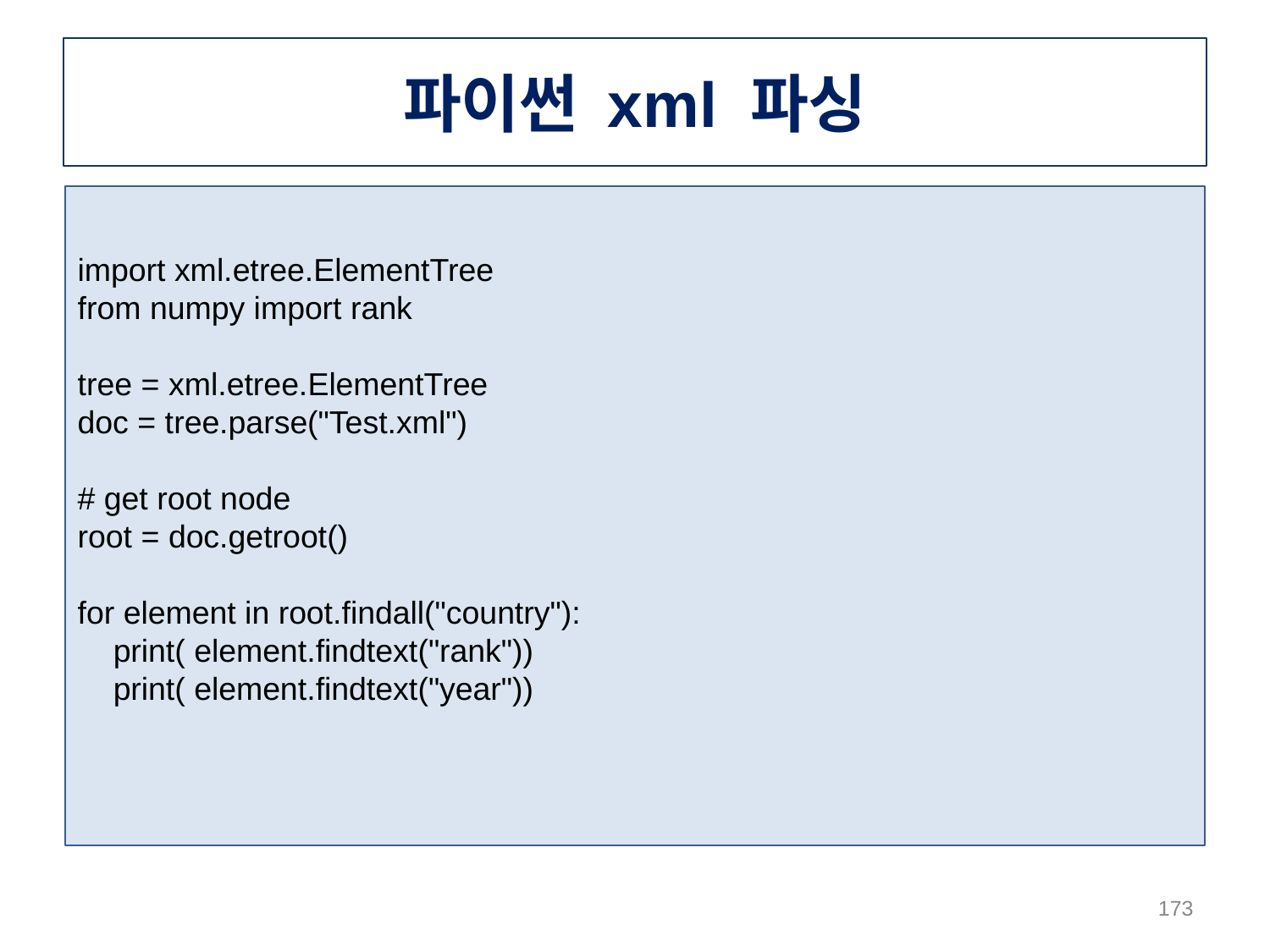

# 파이썬 xml 파싱

import xml.etree.ElementTree
from numpy import rank

tree = xml.etree.ElementTree
doc = tree.parse("Test.xml")

# get root node
root = doc.getroot()

for element in root.findall("country"):
    print( element.findtext("rank"))
    print( element.findtext("year"))

173